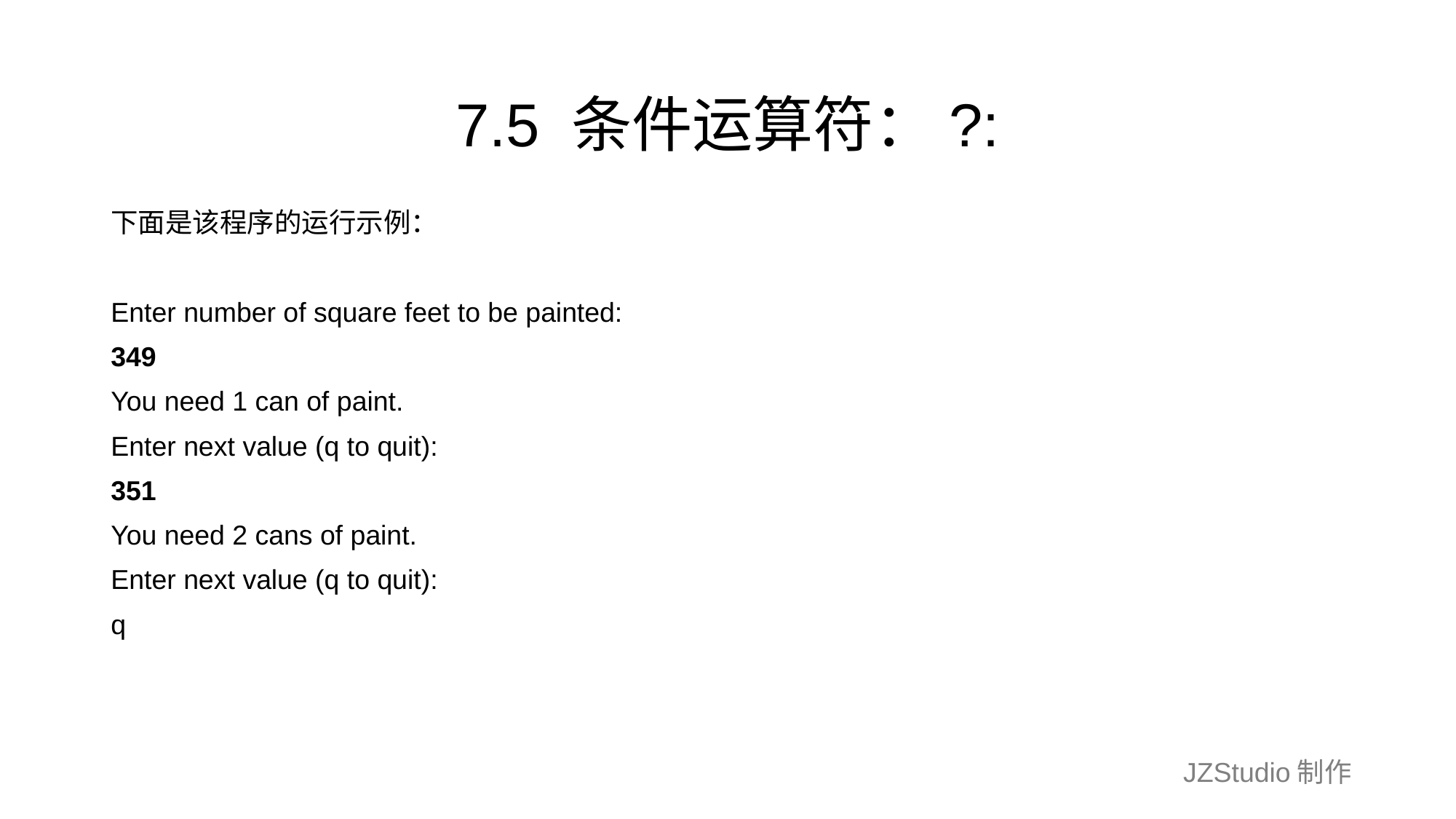

# 7.5 条件运算符：?:
下面是该程序的运行示例：

Enter number of square feet to be painted:
349
You need 1 can of paint.
Enter next value (q to quit):
351
You need 2 cans of paint.
Enter next value (q to quit):
q